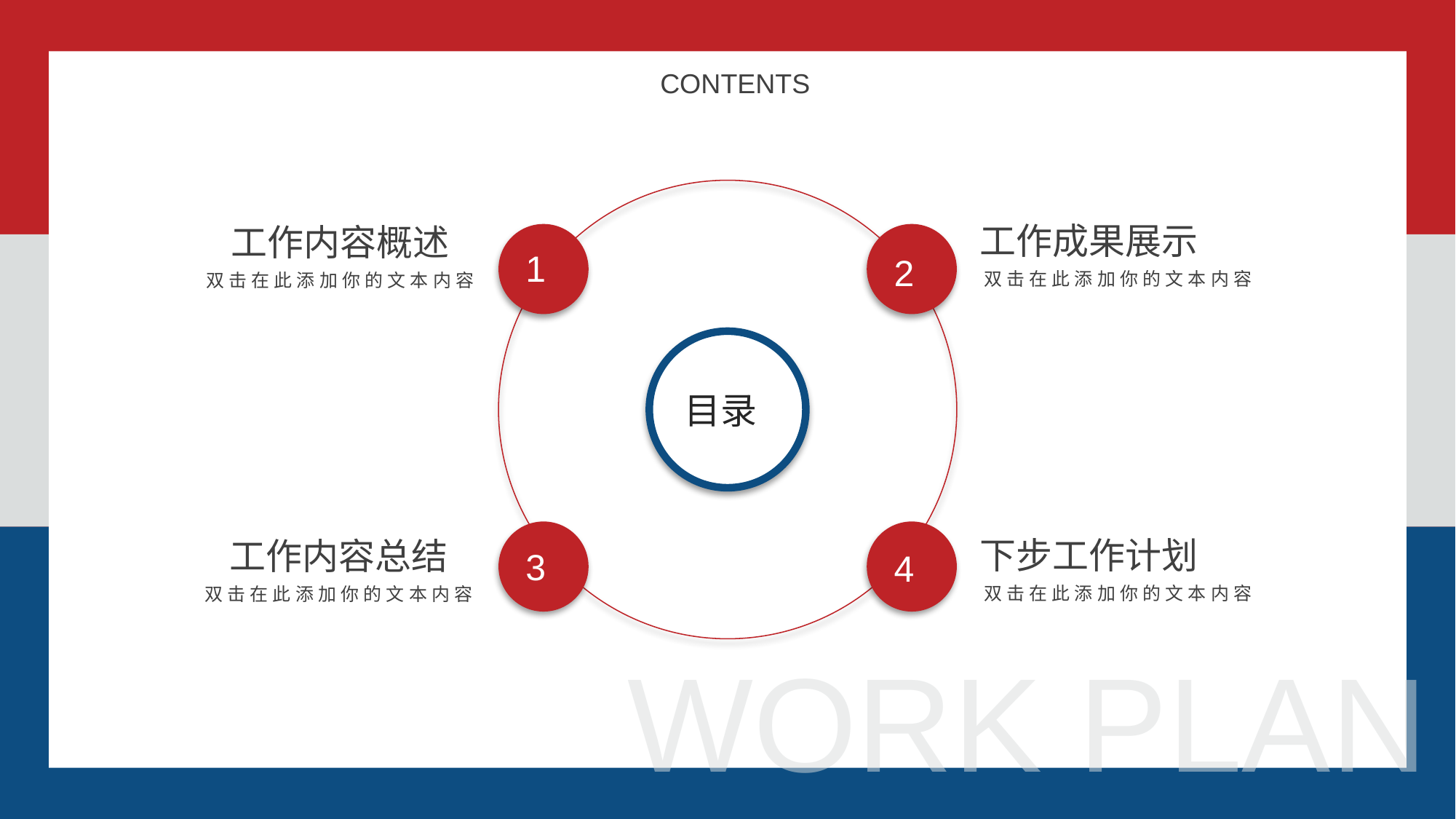

CONTENTS

1
2

目录

3
4
工作成果展示
双击在此添加你的文本内容
工作内容概述
双击在此添加你的文本内容

下步工作计划
双击在此添加你的文本内容
工作内容总结
双击在此添加你的文本内容
WORK PLAN